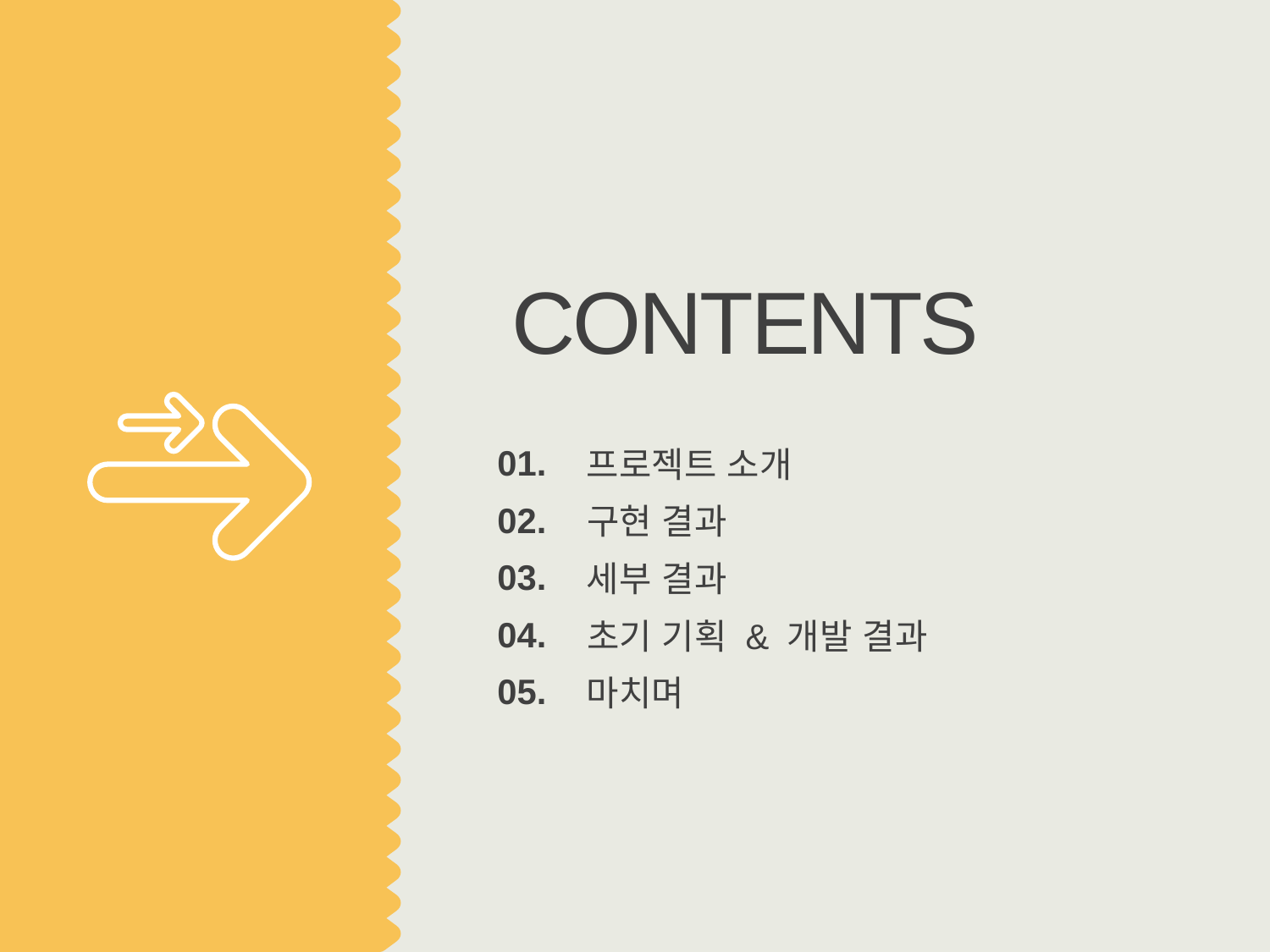

CONTENTS

01.
프로젝트 소개
02.
구현 결과
03.
세부 결과
04.
초기 기획 & 개발 결과
05.
마치며